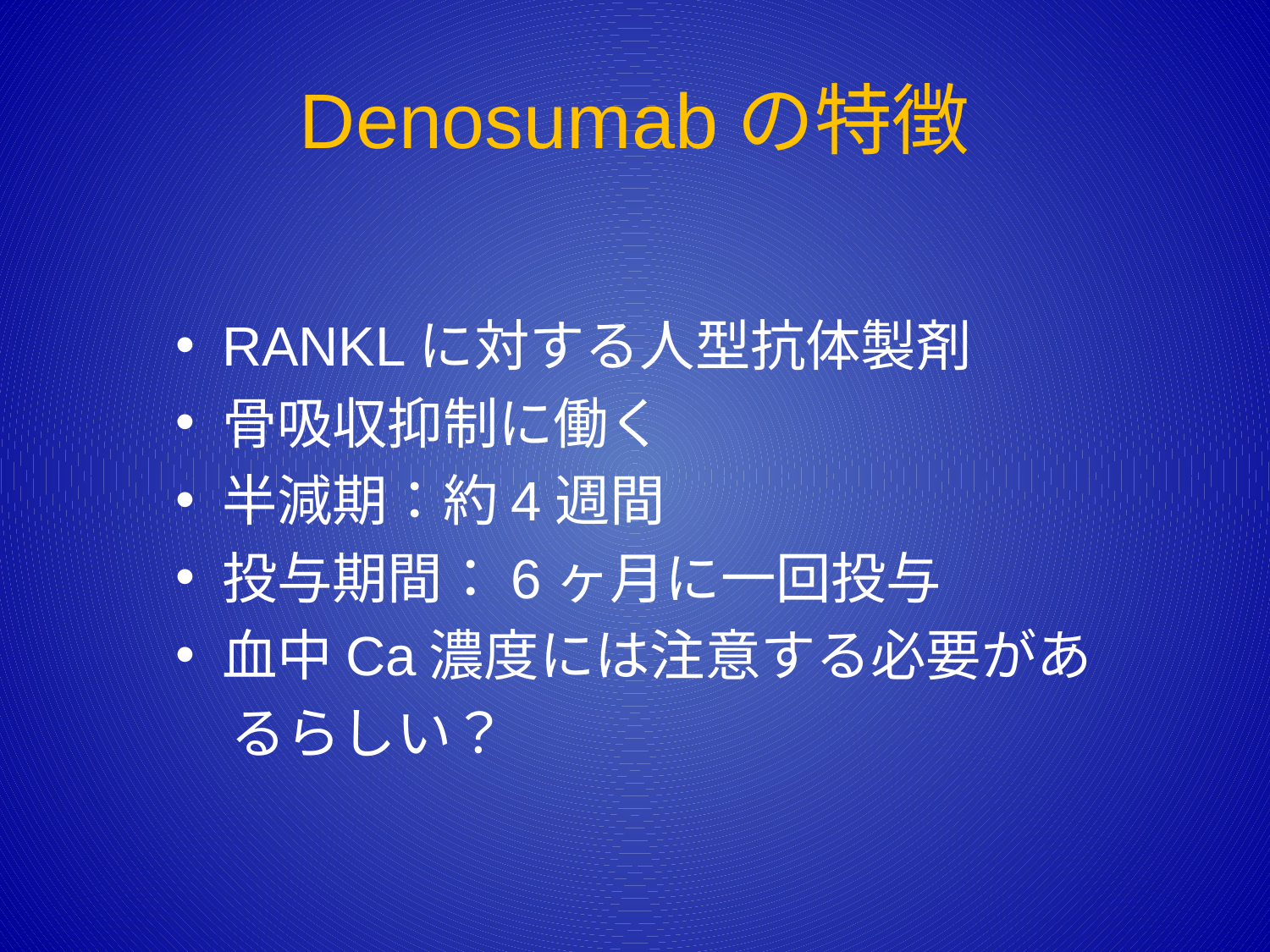

# Denosumabの特徴
RANKLに対する人型抗体製剤
骨吸収抑制に働く
半減期：約4週間
投与期間：6ヶ月に一回投与
血中Ca濃度には注意する必要があ
　るらしい？